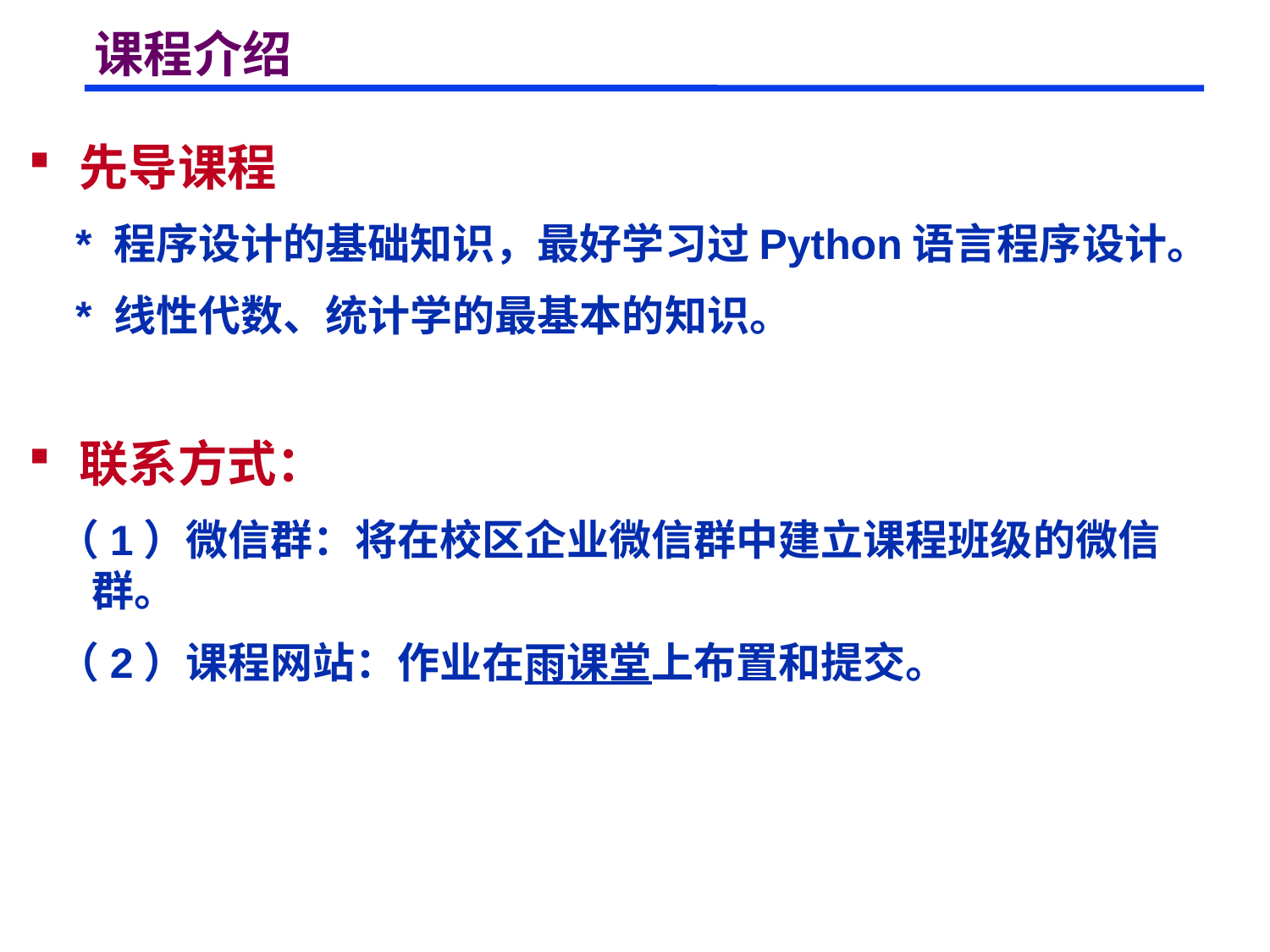

# 课程介绍
 先导课程
    * 程序设计的基础知识，最好学习过Python语言程序设计。
    * 线性代数、统计学的最基本的知识。

 联系方式：
  （1）微信群：将在校区企业微信群中建立课程班级的微信群。
  （2）课程网站：作业在雨课堂上布置和提交。